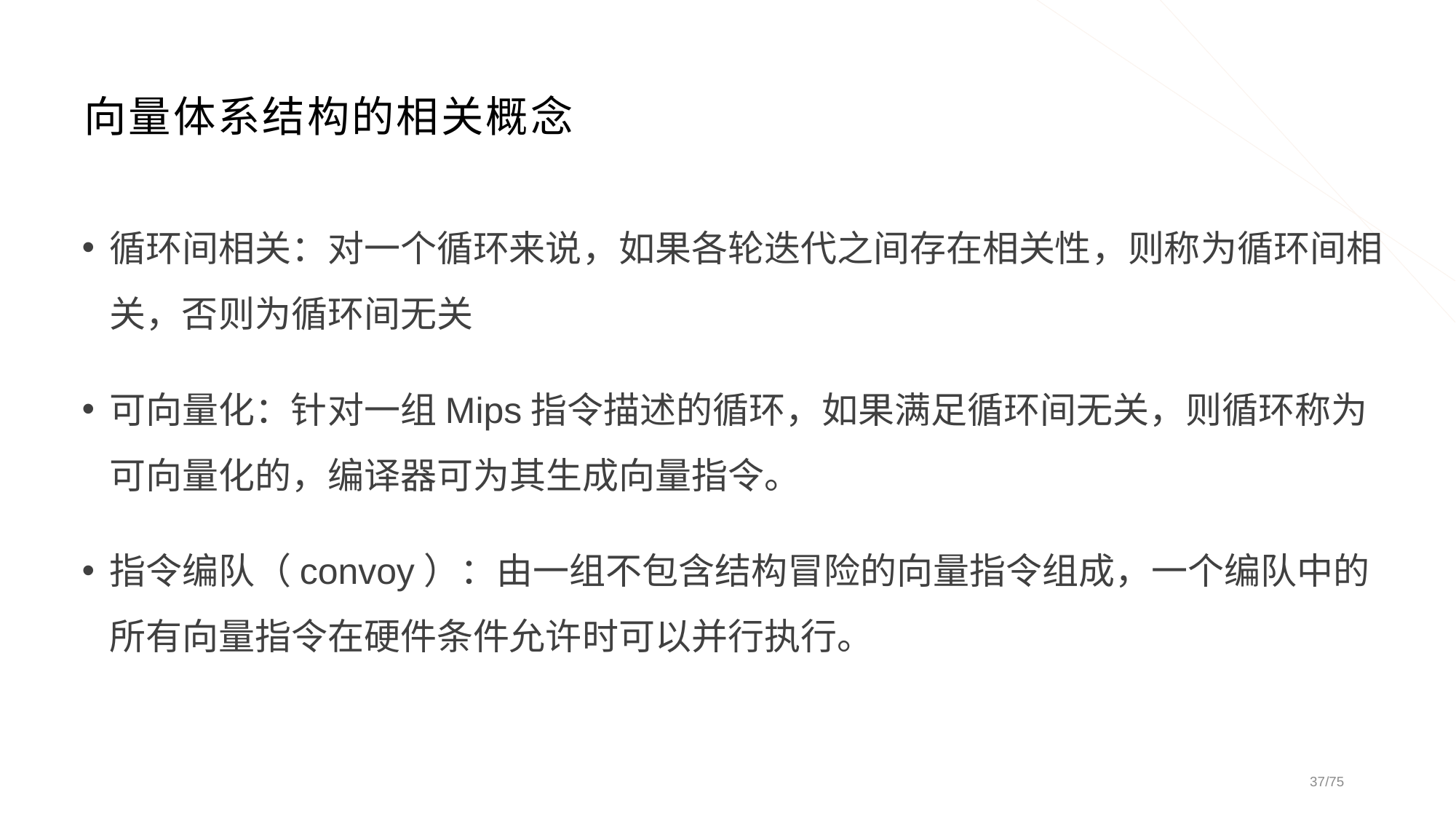

# 向量体系结构的相关概念
循环间相关：对一个循环来说，如果各轮迭代之间存在相关性，则称为循环间相关，否则为循环间无关
可向量化：针对一组Mips指令描述的循环，如果满足循环间无关，则循环称为可向量化的，编译器可为其生成向量指令。
指令编队（convoy）：由一组不包含结构冒险的向量指令组成，一个编队中的所有向量指令在硬件条件允许时可以并行执行。

37/75